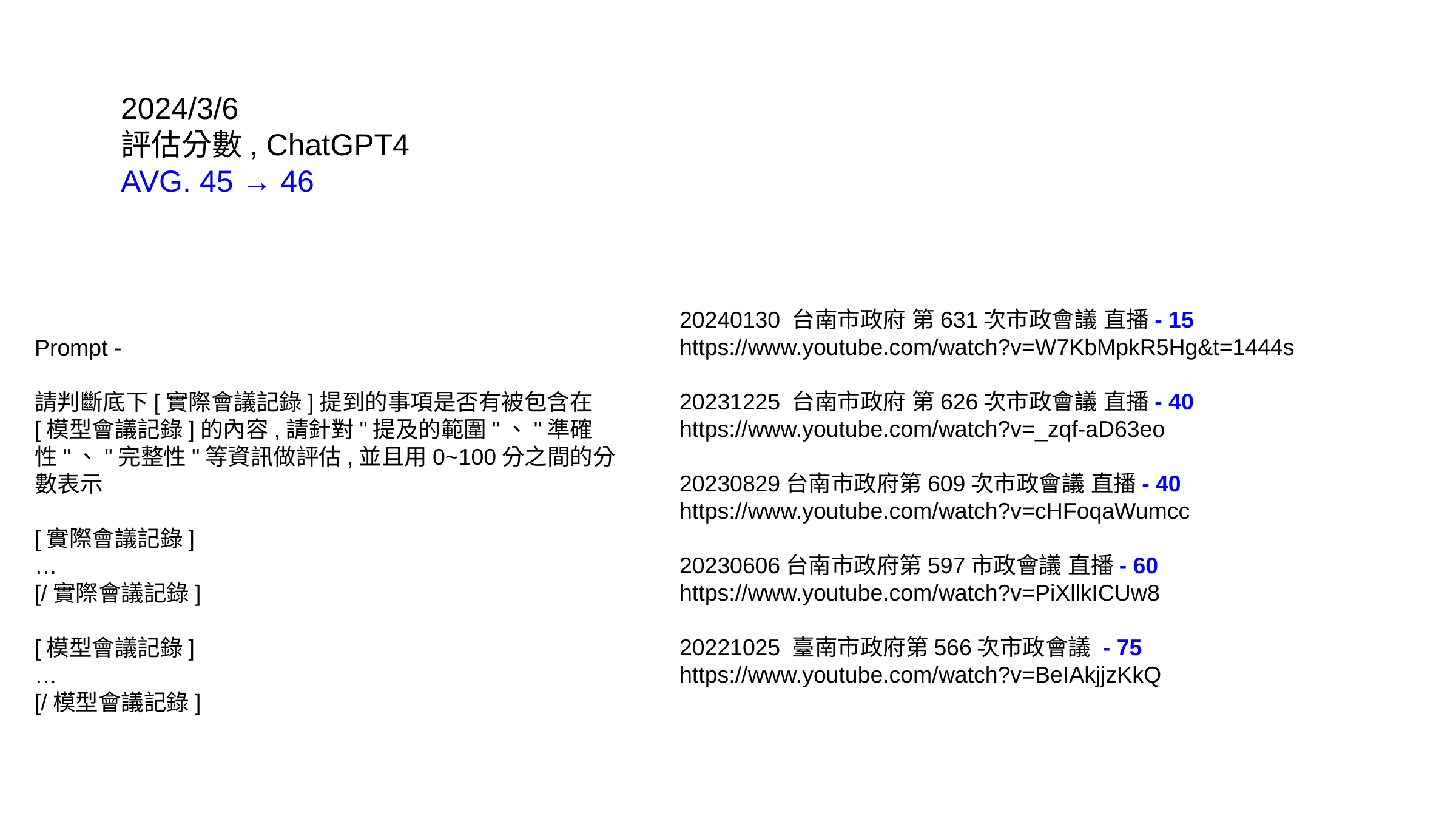

2024/3/6
評估分數, ChatGPT4
AVG. 45 → 46

20240130 台南市政府 第631次市政會議 直播- 15
https://www.youtube.com/watch?v=W7KbMpkR5Hg&t=1444s

20231225 台南市政府 第626次市政會議 直播- 40
https://www.youtube.com/watch?v=_zqf-aD63eo

20230829台南市政府第609次市政會議 直播- 40
https://www.youtube.com/watch?v=cHFoqaWumcc

20230606台南市政府第597市政會議 直播- 60
https://www.youtube.com/watch?v=PiXllkICUw8

20221025 臺南市政府第566次市政會議 - 75
https://www.youtube.com/watch?v=BeIAkjjzKkQ
Prompt -

請判斷底下[實際會議記錄]提到的事項是否有被包含在[模型會議記錄]的內容,請針對"提及的範圍"、"準確性"、"完整性"等資訊做評估,並且用0~100分之間的分數表示

[實際會議記錄]
…
[/實際會議記錄]

[模型會議記錄]
…
[/模型會議記錄]